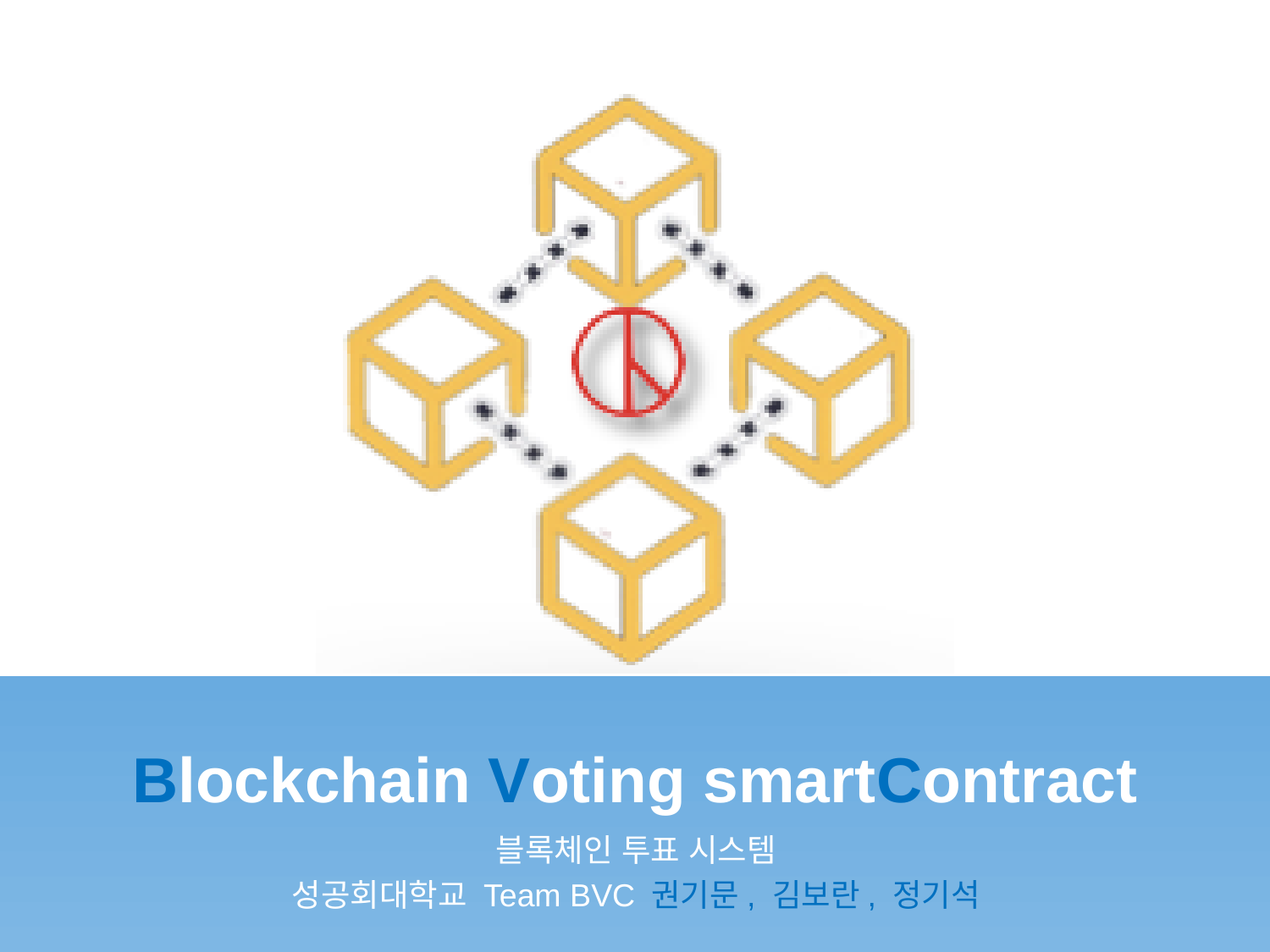

BVC
# Blockchain Voting smartContract
블록체인 투표 시스템
성공회대학교 Team BVC 권기문, 김보란, 정기석